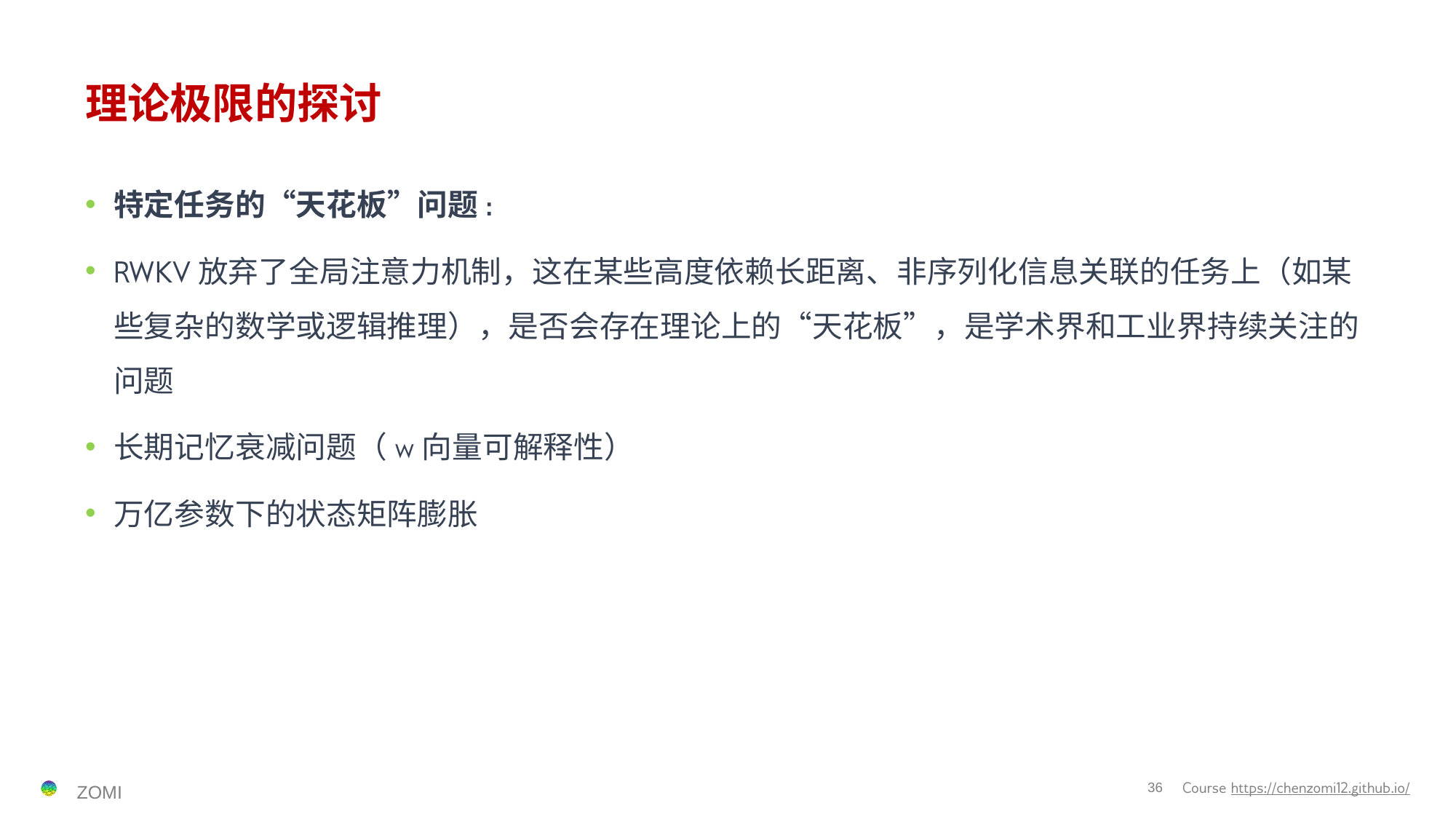

# 理论极限的探讨
特定任务的“天花板”问题:
RWKV放弃了全局注意力机制，这在某些高度依赖长距离、非序列化信息关联的任务上（如某些复杂的数学或逻辑推理），是否会存在理论上的“天花板”，是学术界和工业界持续关注的问题
长期记忆衰减问题（w向量可解释性）
万亿参数下的状态矩阵膨胀